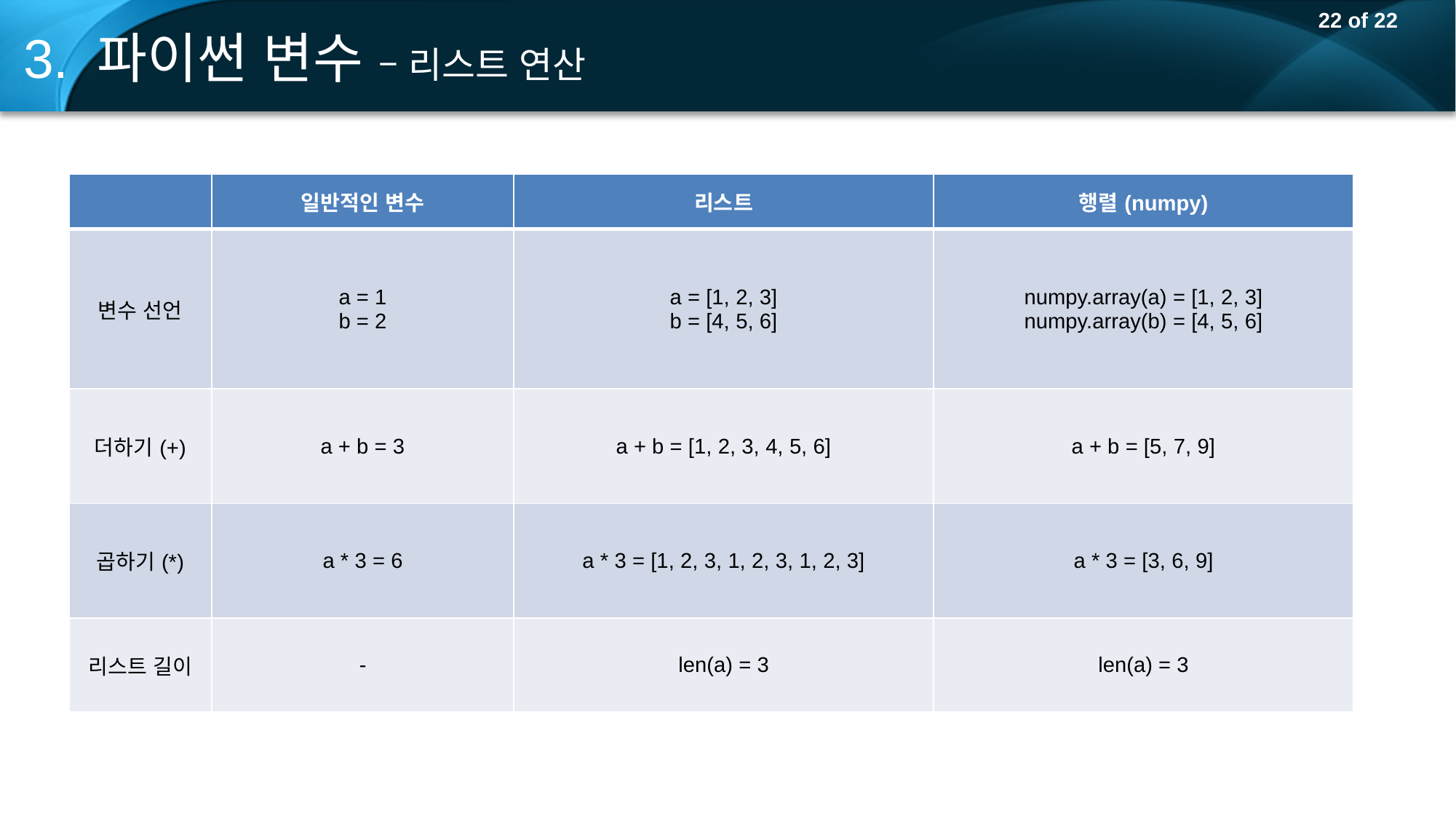

3. 파이썬 변수 – 리스트 연산
|  | 일반적인 변수 | 리스트 | 행렬(numpy) |
| --- | --- | --- | --- |
| 변수 선언 | a = 1 b = 2 | a = [1, 2, 3] b = [4, 5, 6] | numpy.array(a) = [1, 2, 3] numpy.array(b) = [4, 5, 6] |
| 더하기(+) | a + b = 3 | a + b = [1, 2, 3, 4, 5, 6] | a + b = [5, 7, 9] |
| 곱하기(\*) | a \* 3 = 6 | a \* 3 = [1, 2, 3, 1, 2, 3, 1, 2, 3] | a \* 3 = [3, 6, 9] |
| 리스트 길이 | - | len(a) = 3 | len(a) = 3 |